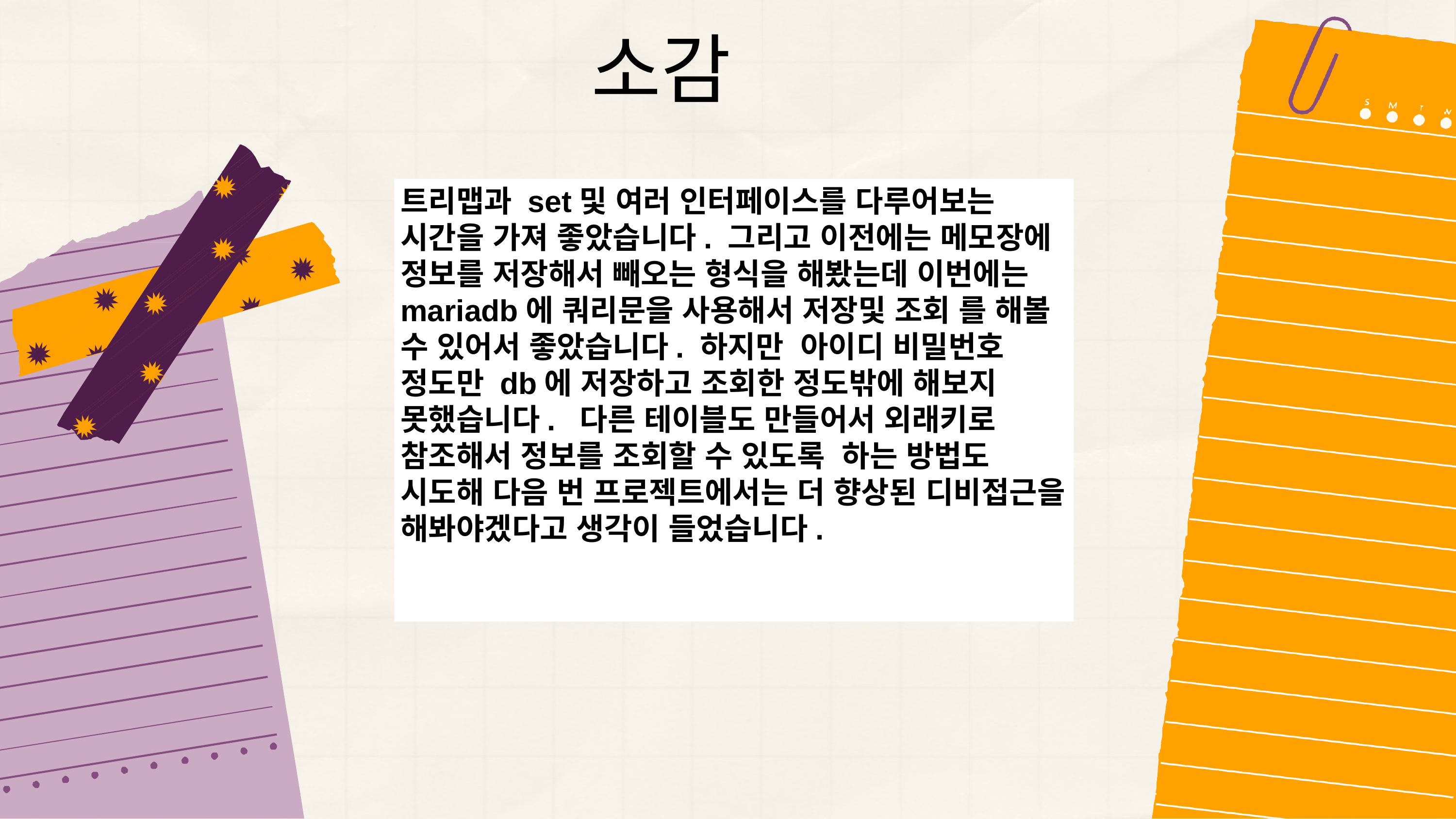

소감

트리맵과 set및 여러 인터페이스를 다루어보는 시간을 가져 좋았습니다. 그리고 이전에는 메모장에 정보를 저장해서 빼오는 형식을 해봤는데 이번에는 mariadb에 쿼리문을 사용해서 저장및 조회 를 해볼 수 있어서 좋았습니다. 하지만  아이디 비밀번호 정도만 db에 저장하고 조회한 정도밖에 해보지 못했습니다.  다른 테이블도 만들어서 외래키로 참조해서 정보를 조회할 수 있도록  하는 방법도 시도해 다음 번 프로젝트에서는 더 향상된 디비접근을 해봐야겠다고 생각이 들었습니다.